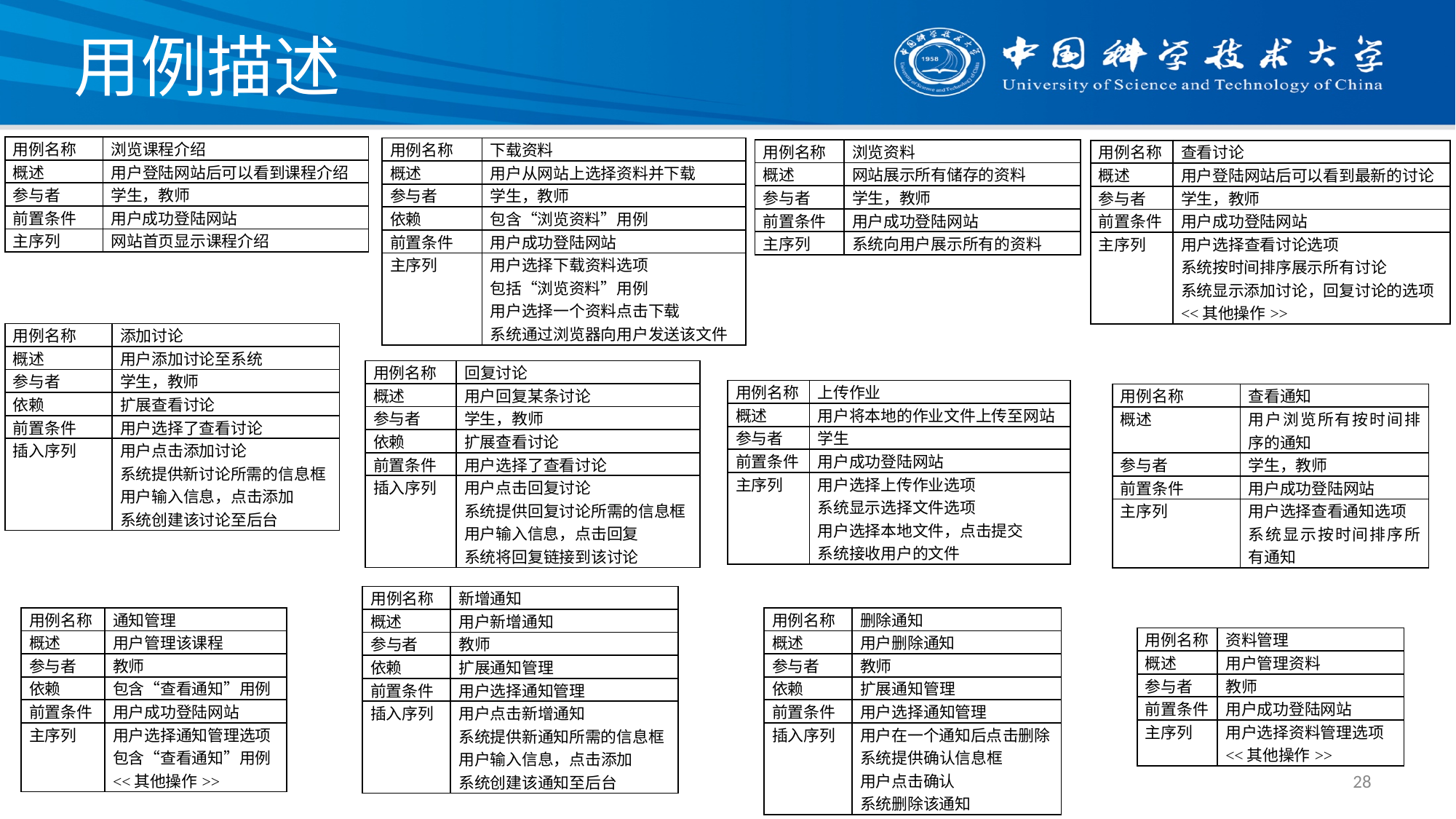

# 用例描述
| 用例名称 | 浏览课程介绍 |
| --- | --- |
| 概述 | 用户登陆网站后可以看到课程介绍 |
| 参与者 | 学生，教师 |
| 前置条件 | 用户成功登陆网站 |
| 主序列 | 网站首页显示课程介绍 |
| 用例名称 | 下载资料 |
| --- | --- |
| 概述 | 用户从网站上选择资料并下载 |
| 参与者 | 学生，教师 |
| 依赖 | 包含“浏览资料”用例 |
| 前置条件 | 用户成功登陆网站 |
| 主序列 | 用户选择下载资料选项 包括“浏览资料”用例 用户选择一个资料点击下载 系统通过浏览器向用户发送该文件 |
| 用例名称 | 浏览资料 |
| --- | --- |
| 概述 | 网站展示所有储存的资料 |
| 参与者 | 学生，教师 |
| 前置条件 | 用户成功登陆网站 |
| 主序列 | 系统向用户展示所有的资料 |
| 用例名称 | 查看讨论 |
| --- | --- |
| 概述 | 用户登陆网站后可以看到最新的讨论 |
| 参与者 | 学生，教师 |
| 前置条件 | 用户成功登陆网站 |
| 主序列 | 用户选择查看讨论选项 系统按时间排序展示所有讨论 系统显示添加讨论，回复讨论的选项 <<其他操作>> |

| 用例名称 | 添加讨论 |
| --- | --- |
| 概述 | 用户添加讨论至系统 |
| 参与者 | 学生，教师 |
| 依赖 | 扩展查看讨论 |
| 前置条件 | 用户选择了查看讨论 |
| 插入序列 | 用户点击添加讨论 系统提供新讨论所需的信息框 用户输入信息，点击添加 系统创建该讨论至后台 |
| 用例名称 | 回复讨论 |
| --- | --- |
| 概述 | 用户回复某条讨论 |
| 参与者 | 学生，教师 |
| 依赖 | 扩展查看讨论 |
| 前置条件 | 用户选择了查看讨论 |
| 插入序列 | 用户点击回复讨论 系统提供回复讨论所需的信息框 用户输入信息，点击回复 系统将回复链接到该讨论 |
| 用例名称 | 上传作业 |
| --- | --- |
| 概述 | 用户将本地的作业文件上传至网站 |
| 参与者 | 学生 |
| 前置条件 | 用户成功登陆网站 |
| 主序列 | 用户选择上传作业选项 系统显示选择文件选项 用户选择本地文件，点击提交 系统接收用户的文件 |
| 用例名称 | 查看通知 |
| --- | --- |
| 概述 | 用户浏览所有按时间排序的通知 |
| 参与者 | 学生，教师 |
| 前置条件 | 用户成功登陆网站 |
| 主序列 | 用户选择查看通知选项 系统显示按时间排序所有通知 |
| 用例名称 | 新增通知 |
| --- | --- |
| 概述 | 用户新增通知 |
| 参与者 | 教师 |
| 依赖 | 扩展通知管理 |
| 前置条件 | 用户选择通知管理 |
| 插入序列 | 用户点击新增通知 系统提供新通知所需的信息框 用户输入信息，点击添加 系统创建该通知至后台 |
| 用例名称 | 通知管理 |
| --- | --- |
| 概述 | 用户管理该课程 |
| 参与者 | 教师 |
| 依赖 | 包含“查看通知”用例 |
| 前置条件 | 用户成功登陆网站 |
| 主序列 | 用户选择通知管理选项 包含“查看通知”用例 <<其他操作>> |
| 用例名称 | 删除通知 |
| --- | --- |
| 概述 | 用户删除通知 |
| 参与者 | 教师 |
| 依赖 | 扩展通知管理 |
| 前置条件 | 用户选择通知管理 |
| 插入序列 | 用户在一个通知后点击删除 系统提供确认信息框 用户点击确认 系统删除该通知 |
| 用例名称 | 资料管理 |
| --- | --- |
| 概述 | 用户管理资料 |
| 参与者 | 教师 |
| 前置条件 | 用户成功登陆网站 |
| 主序列 | 用户选择资料管理选项 <<其他操作>> |
28